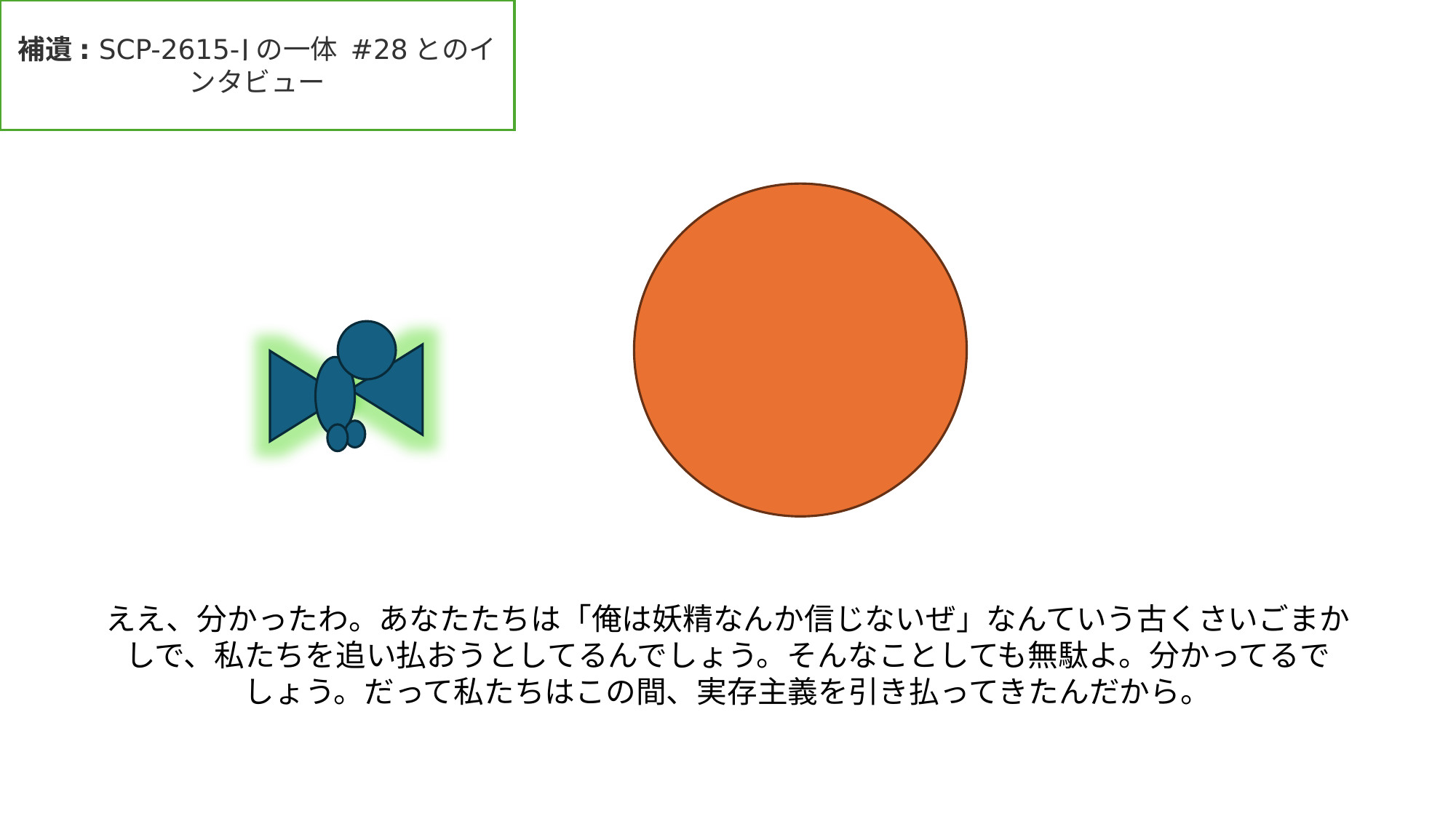

補遺: SCP-2615-Jの一体 #28とのインタビュー

ええ、分かったわ。あなたたちは「俺は妖精なんか信じないぜ」なんていう古くさいごまかしで、私たちを追い払おうとしてるんでしょう。そんなことしても無駄よ。分かってるでしょう。だって私たちはこの間、実存主義を引き払ってきたんだから。